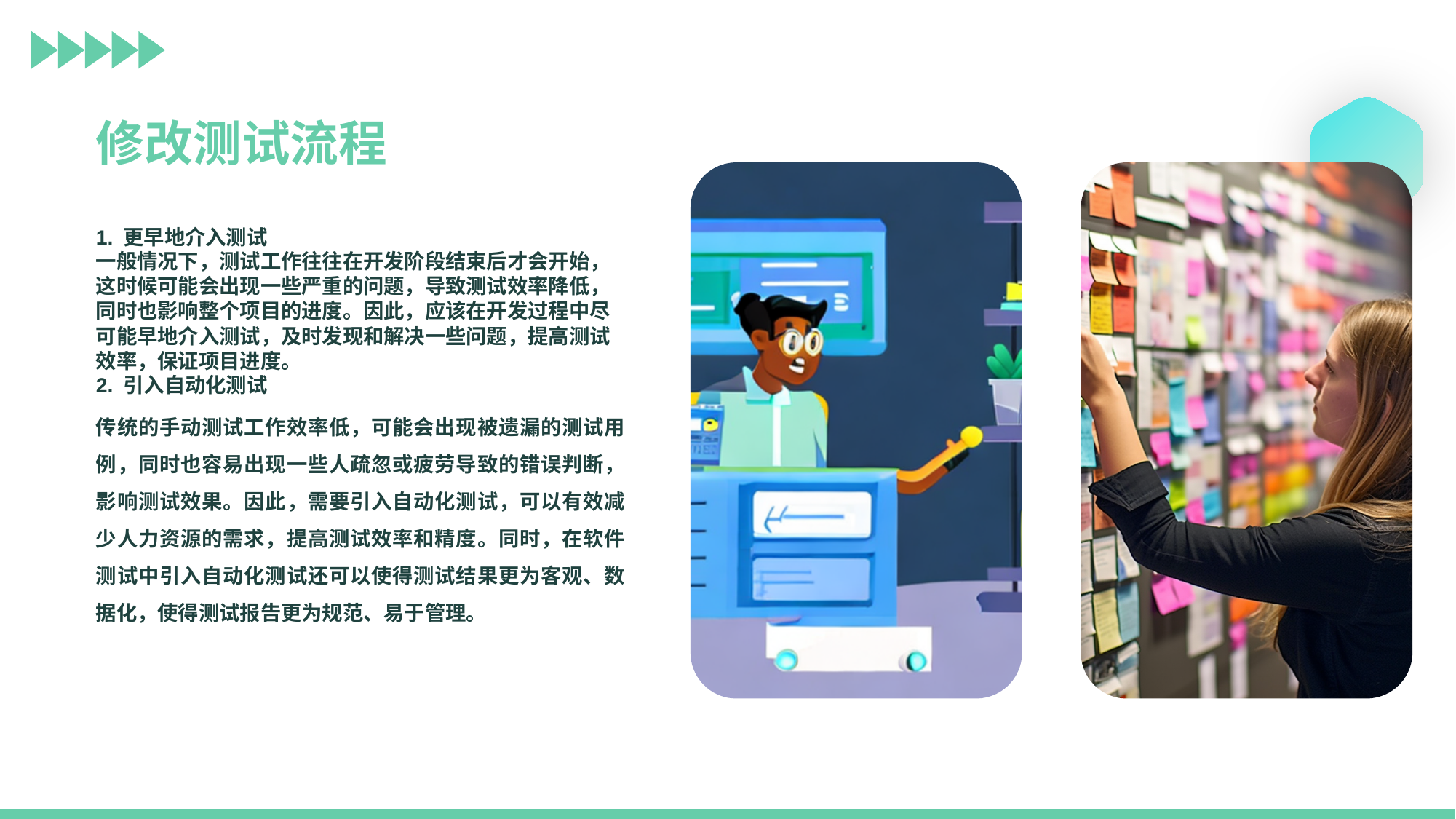

修改测试流程

1. 更早地介入测试
一般情况下，测试工作往往在开发阶段结束后才会开始，这时候可能会出现一些严重的问题，导致测试效率降低，同时也影响整个项目的进度。因此，应该在开发过程中尽可能早地介入测试，及时发现和解决一些问题，提高测试效率，保证项目进度。
2. 引入自动化测试
传统的手动测试工作效率低，可能会出现被遗漏的测试用例，同时也容易出现一些人疏忽或疲劳导致的错误判断，影响测试效果。因此，需要引入自动化测试，可以有效减少人力资源的需求，提高测试效率和精度。同时，在软件测试中引入自动化测试还可以使得测试结果更为客观、数据化，使得测试报告更为规范、易于管理。